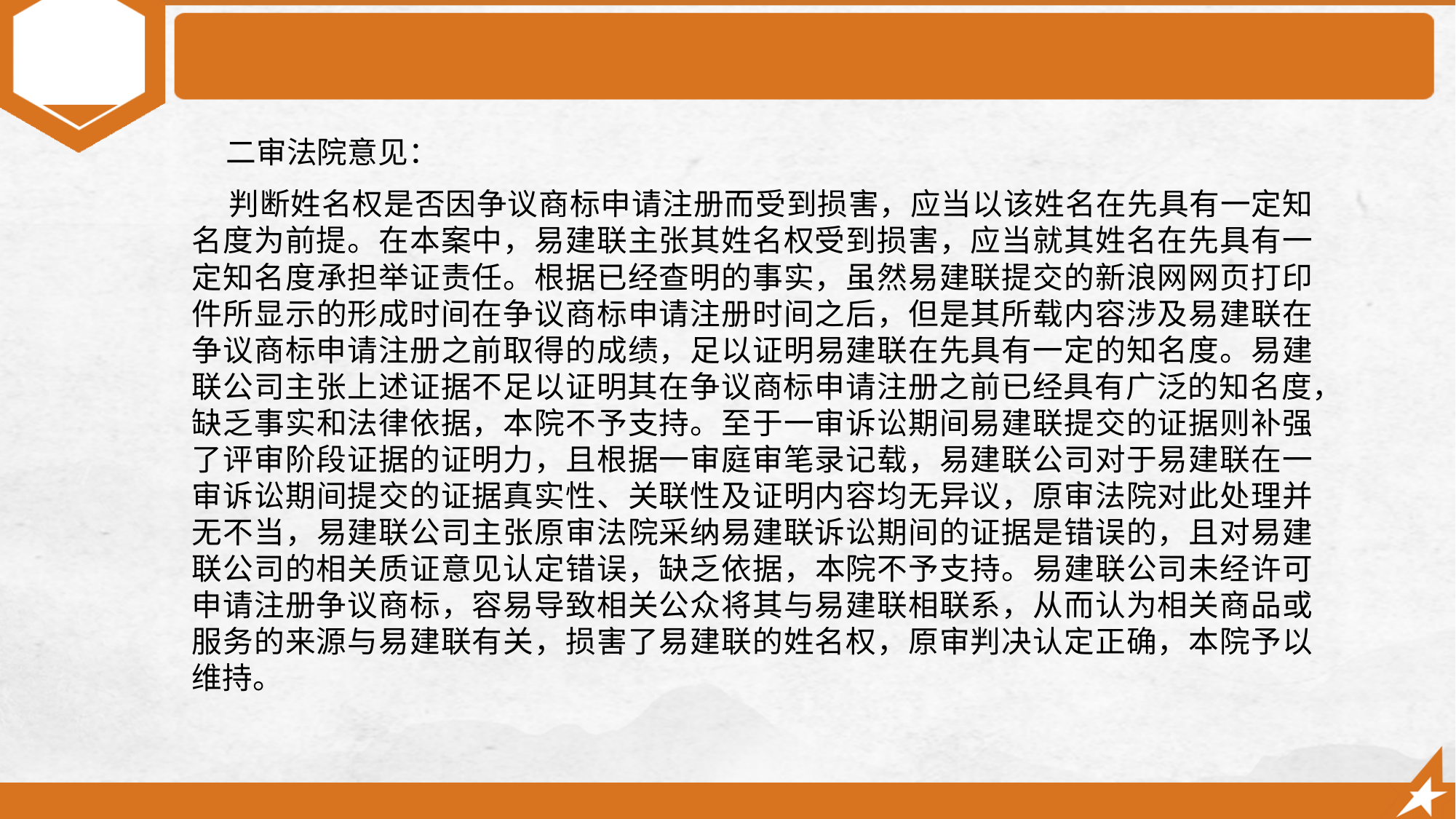

二审法院意见：
    判断姓名权是否因争议商标申请注册而受到损害，应当以该姓名在先具有一定知名度为前提。在本案中，易建联主张其姓名权受到损害，应当就其姓名在先具有一定知名度承担举证责任。根据已经查明的事实，虽然易建联提交的新浪网网页打印件所显示的形成时间在争议商标申请注册时间之后，但是其所载内容涉及易建联在争议商标申请注册之前取得的成绩，足以证明易建联在先具有一定的知名度。易建联公司主张上述证据不足以证明其在争议商标申请注册之前已经具有广泛的知名度，缺乏事实和法律依据，本院不予支持。至于一审诉讼期间易建联提交的证据则补强了评审阶段证据的证明力，且根据一审庭审笔录记载，易建联公司对于易建联在一审诉讼期间提交的证据真实性、关联性及证明内容均无异议，原审法院对此处理并无不当，易建联公司主张原审法院采纳易建联诉讼期间的证据是错误的，且对易建联公司的相关质证意见认定错误，缺乏依据，本院不予支持。易建联公司未经许可申请注册争议商标，容易导致相关公众将其与易建联相联系，从而认为相关商品或服务的来源与易建联有关，损害了易建联的姓名权，原审判决认定正确，本院予以维持。